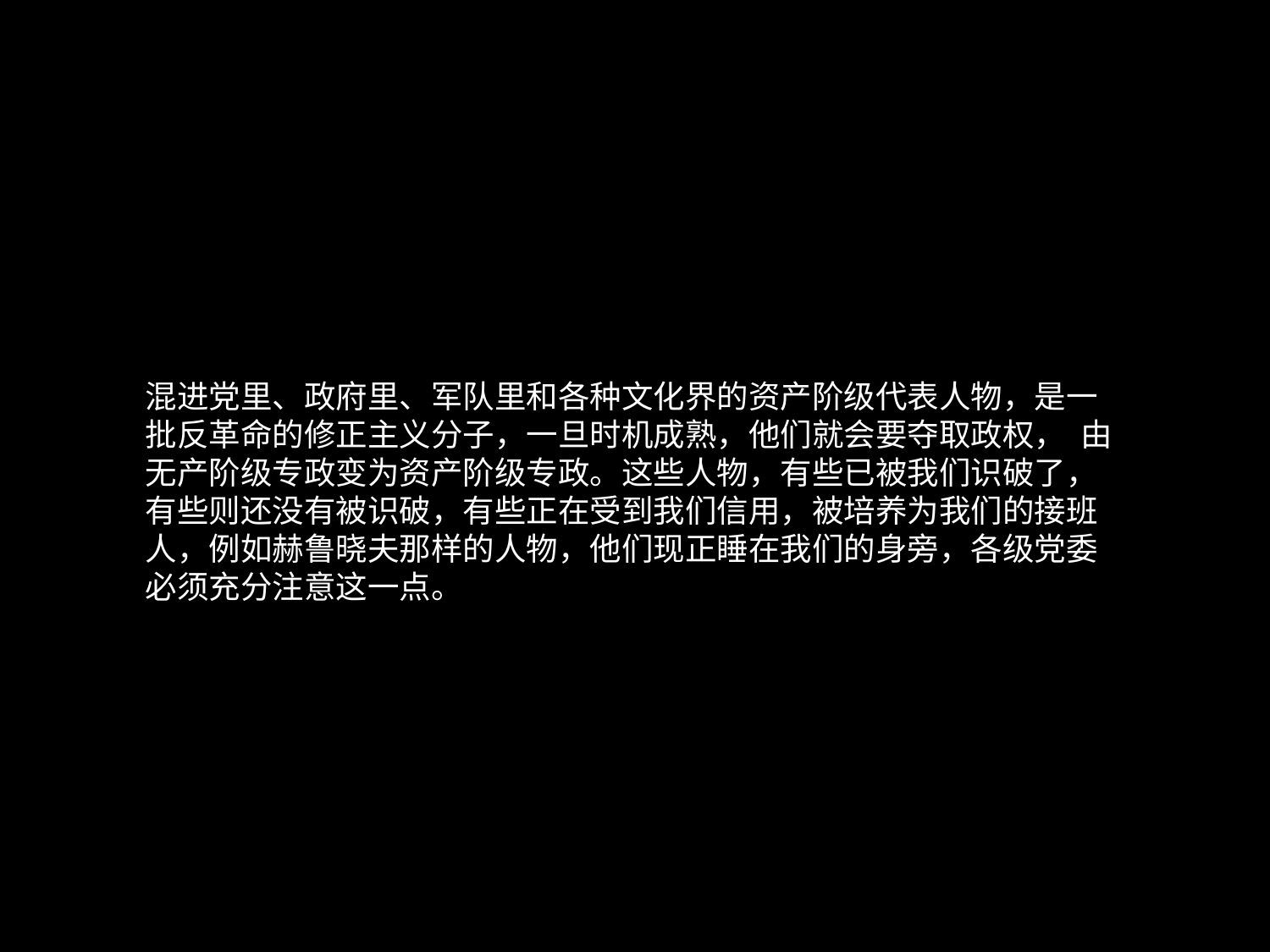

混进党里、政府里、军队里和各种文化界的资产阶级代表人物，是一批反革命的修正主义分子，一旦时机成熟，他们就会要夺取政权，  由无产阶级专政变为资产阶级专政。这些人物，有些已被我们识破了，
有些则还没有被识破，有些正在受到我们信用，被培养为我们的接班人，例如赫鲁晓夫那样的人物，他们现正睡在我们的身旁，各级党委必须充分注意这一点。